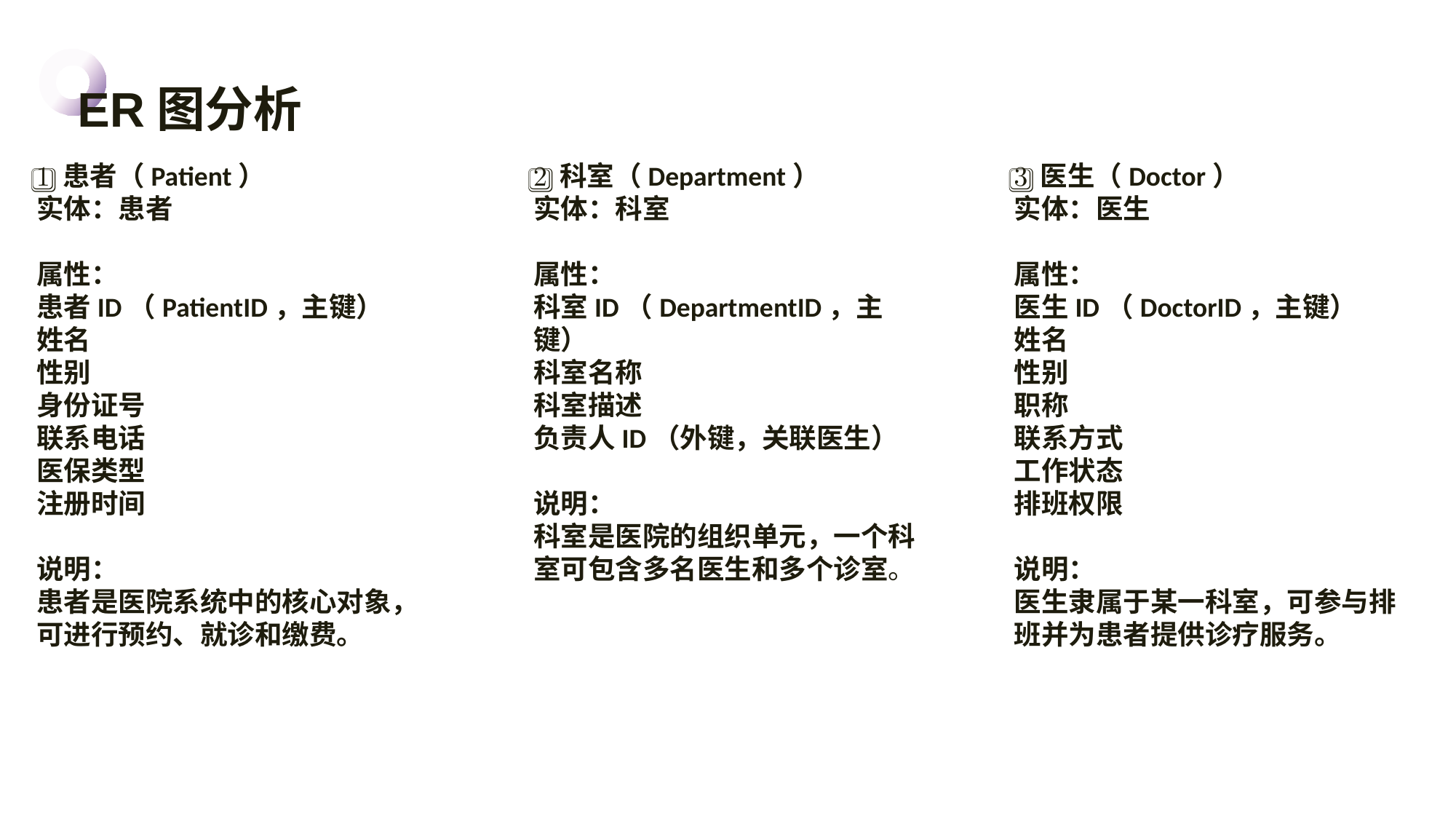

ER图分析
1️⃣ 患者（Patient）
实体：患者

属性：患者ID（PatientID，主键）姓名性别身份证号联系电话医保类型注册时间

说明：
患者是医院系统中的核心对象，可进行预约、就诊和缴费。
2️⃣ 科室（Department）实体：科室

属性：科室ID（DepartmentID，主键）
科室名称科室描述负责人ID（外键，关联医生）

说明：
科室是医院的组织单元，一个科室可包含多名医生和多个诊室。
3️⃣ 医生（Doctor）实体：医生

属性：医生ID（DoctorID，主键）姓名性别职称联系方式工作状态排班权限

说明：
医生隶属于某一科室，可参与排班并为患者提供诊疗服务。